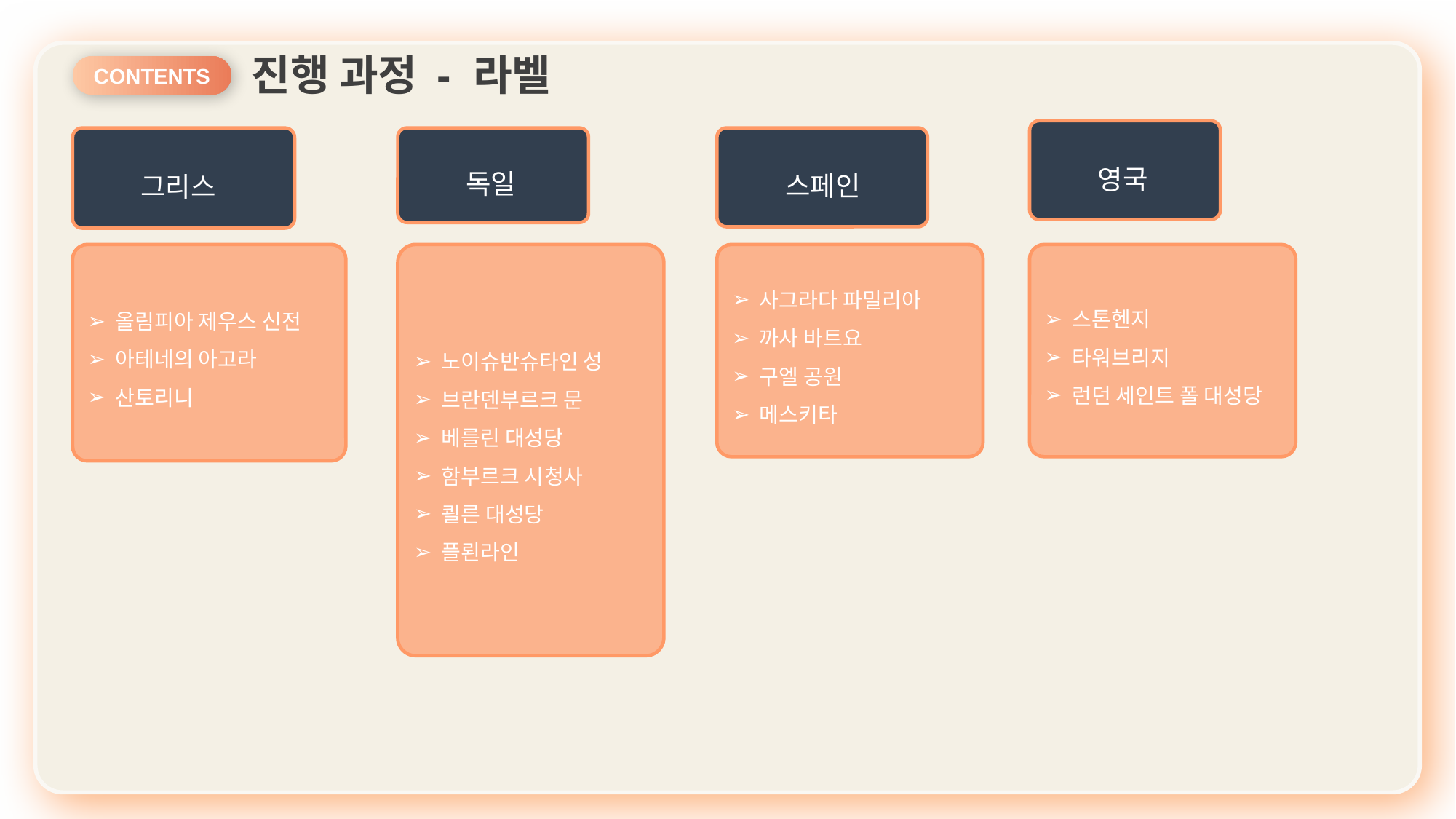

진행 과정 - 라벨
진행 과정 - 라벨
CONTENTS
CONTENTS
영국
그리스
독일
스페인
 올림피아 제우스 신전
 아테네의 아고라
 산토리니
 노이슈반슈타인 성
 브란덴부르크 문
 베를린 대성당
 함부르크 시청사
 쾰른 대성당
 플뢴라인
 사그라다 파밀리아
 까사 바트요
 구엘 공원
 메스키타
 스톤헨지
 타워브리지
 런던 세인트 폴 대성당